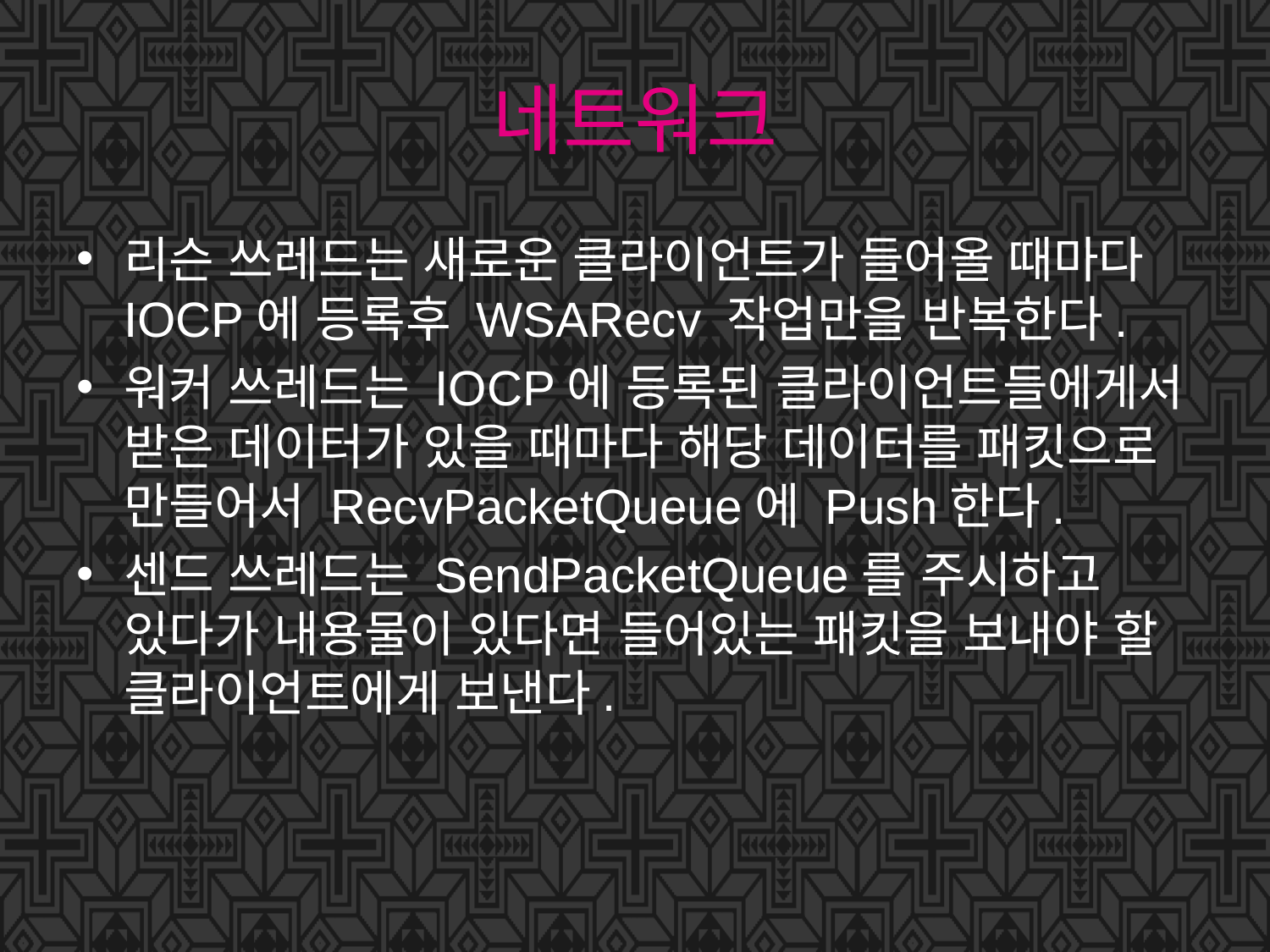

# 네트워크
리슨 쓰레드는 새로운 클라이언트가 들어올 때마다 IOCP에 등록후 WSARecv 작업만을 반복한다.
워커 쓰레드는 IOCP에 등록된 클라이언트들에게서 받은 데이터가 있을 때마다 해당 데이터를 패킷으로 만들어서 RecvPacketQueue에 Push한다.
센드 쓰레드는 SendPacketQueue를 주시하고 있다가 내용물이 있다면 들어있는 패킷을 보내야 할 클라이언트에게 보낸다.